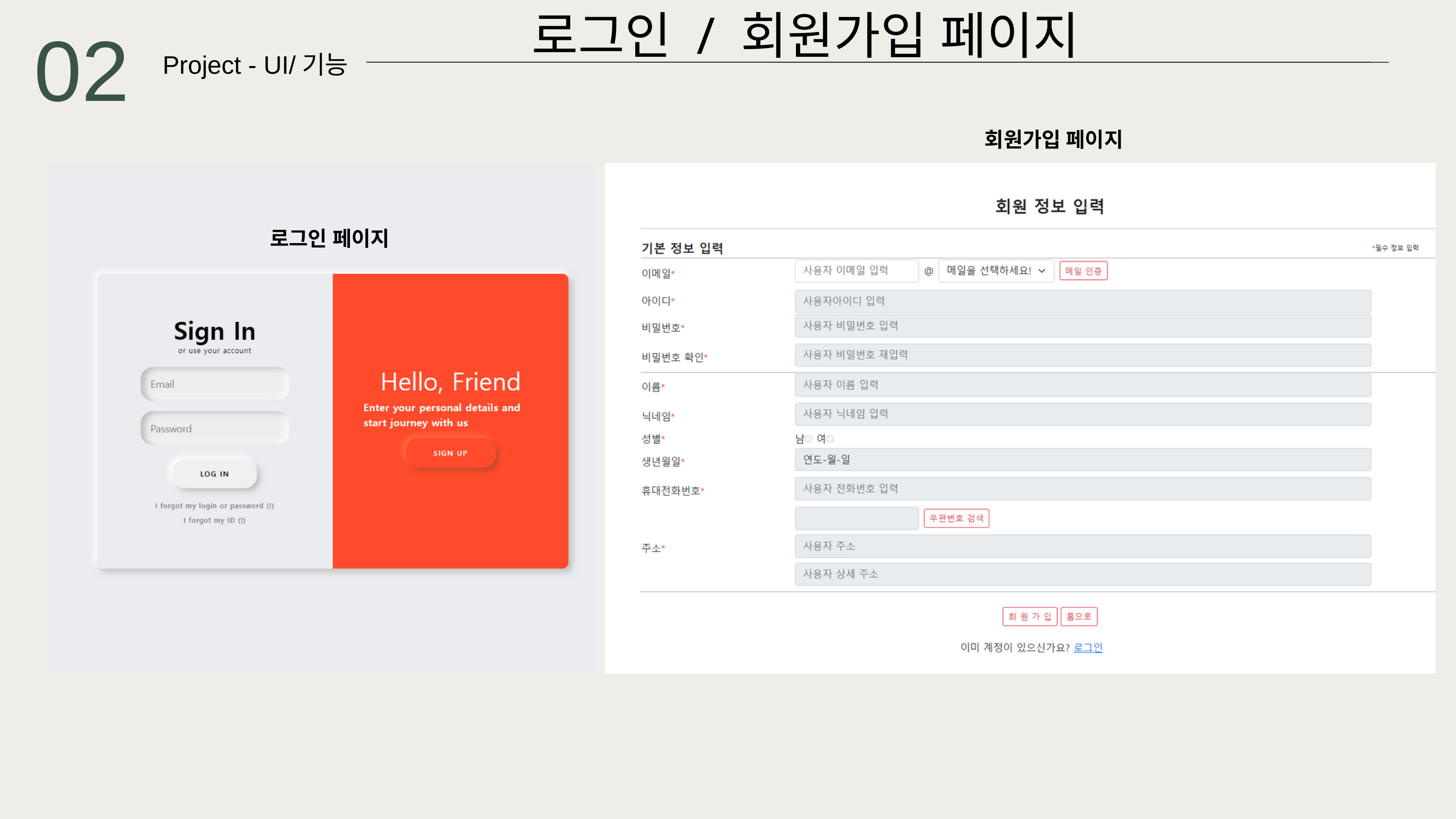

로그인 / 회원가입 페이지
02
Project - UI/기능

회원가입 페이지

로그인 페이지